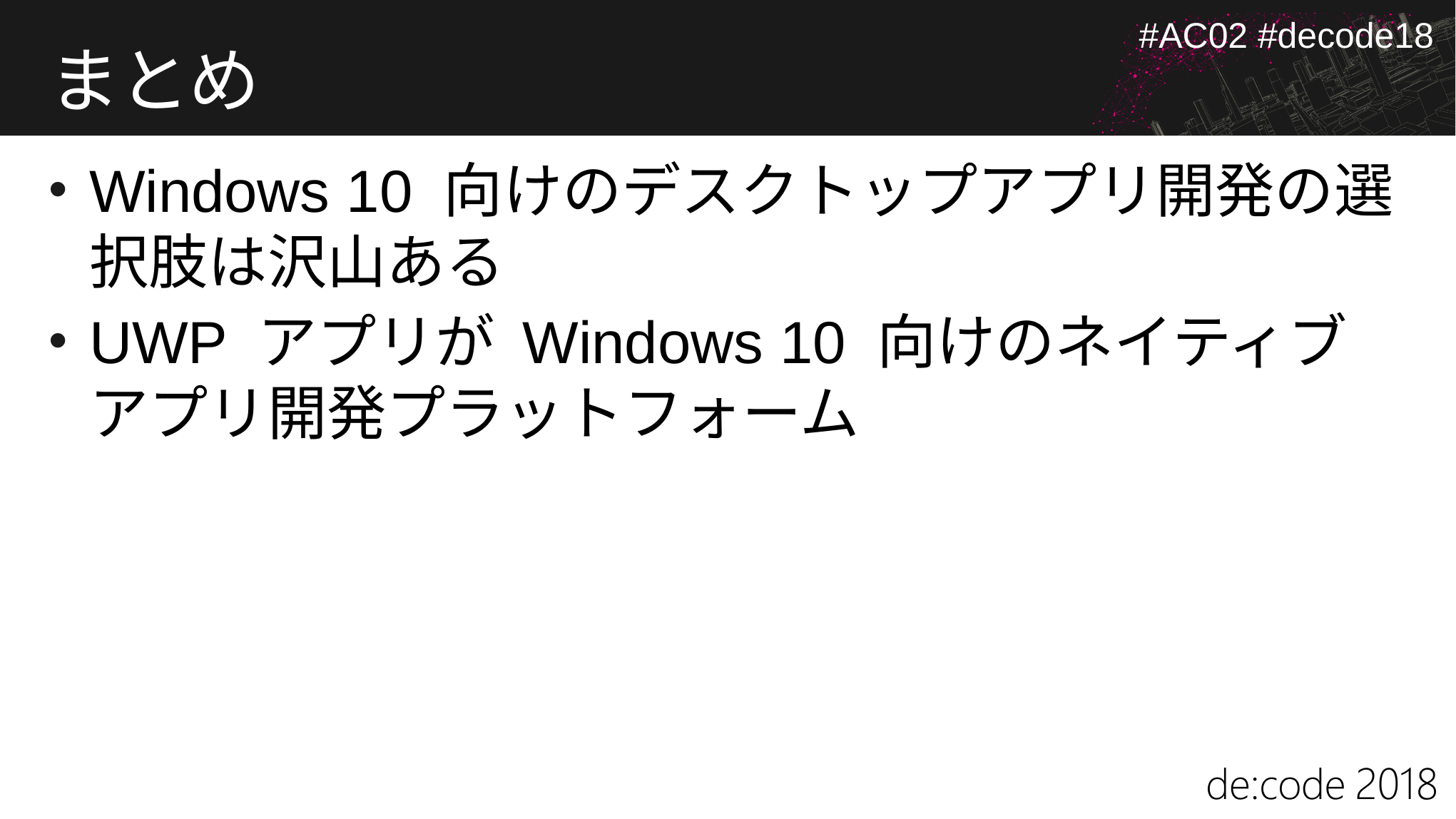

# まとめ
Windows 10 向けのデスクトップアプリ開発の選択肢は沢山ある
UWP アプリが Windows 10 向けのネイティブアプリ開発プラットフォーム